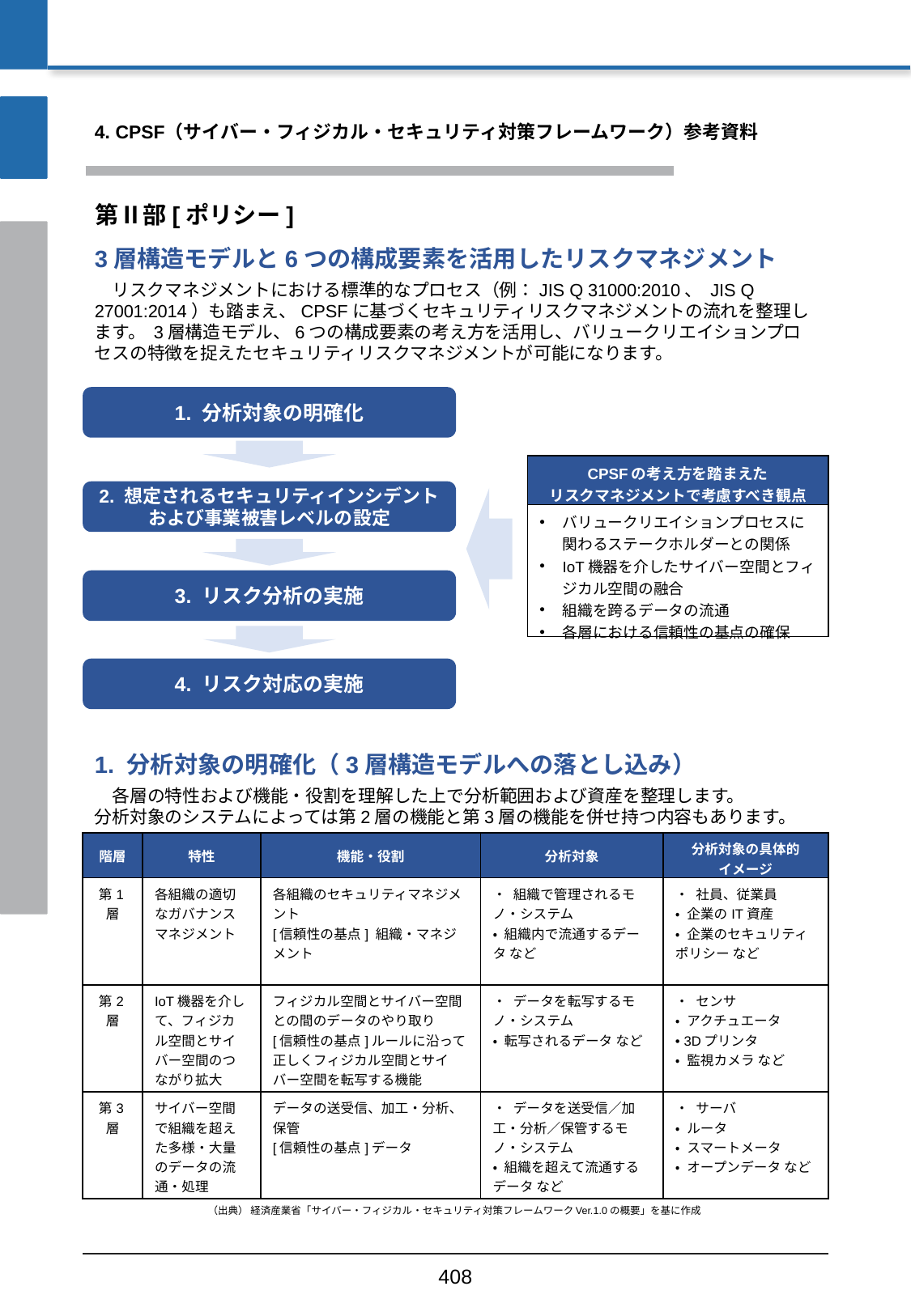

4. CPSF（サイバー・フィジカル・セキュリティ対策フレームワーク）参考資料
第Ⅱ部[ポリシー]
3層構造モデルと6つの構成要素を活用したリスクマネジメント
　リスクマネジメントにおける標準的なプロセス（例：JIS Q 31000:2010、 JIS Q 27001:2014）も踏まえ、CPSFに基づくセキュリティリスクマネジメントの流れを整理します。 3層構造モデル、6つの構成要素の考え方を活用し、バリュークリエイションプロセスの特徴を捉えたセキュリティリスクマネジメントが可能になります。
1. 分析対象の明確化

| CPSFの考え方を踏まえた リスクマネジメントで考慮すべき観点 |
| --- |
| バリュークリエイションプロセスに関わるステークホルダーとの関係 IoT機器を介したサイバー空間とフィジカル空間の融合 組織を跨るデータの流通 各層における信頼性の基点の確保 |
2. 想定されるセキュリティインシデントおよび事業被害レベルの設定

3. リスク分析の実施

4. リスク対応の実施
1. 分析対象の明確化（3層構造モデルへの落とし込み）
　各層の特性および機能・役割を理解した上で分析範囲および資産を整理します。
分析対象のシステムによっては第2層の機能と第3層の機能を併せ持つ内容もあります。
| 階層 | 特性 | 機能・役割 | 分析対象 | 分析対象の具体的 イメージ |
| --- | --- | --- | --- | --- |
| 第1層 | 各組織の適切なガバナンスマネジメント | 各組織のセキュリティマネジメント [信頼性の基点] 組織・マネジメント | • 組織で管理されるモノ・システム • 組織内で流通するデータ など | • 社員、従業員 • 企業のIT資産 • 企業のセキュリティポリシー など |
| 第2層 | IoT機器を介して、フィジカル空間とサイバー空間のつながり拡大 | フィジカル空間とサイバー空間との間のデータのやり取り [信頼性の基点]ルールに沿って正しくフィジカル空間とサイバー空間を転写する機能 | • データを転写するモノ・システム • 転写されるデータ など | • センサ • アクチュエータ • 3Dプリンタ • 監視カメラ など |
| 第3層 | サイバー空間で組織を超えた多様・大量のデータの流通・処理 | データの送受信、加工・分析、保管 [信頼性の基点]データ | • データを送受信／加工・分析／保管するモノ・システム • 組織を超えて流通するデータ など | • サーバ • ルータ • スマートメータ • オープンデータ など |
（出典） 経済産業省「サイバー・フィジカル・セキュリティ対策フレームワークVer.1.0の概要」を基に作成
408